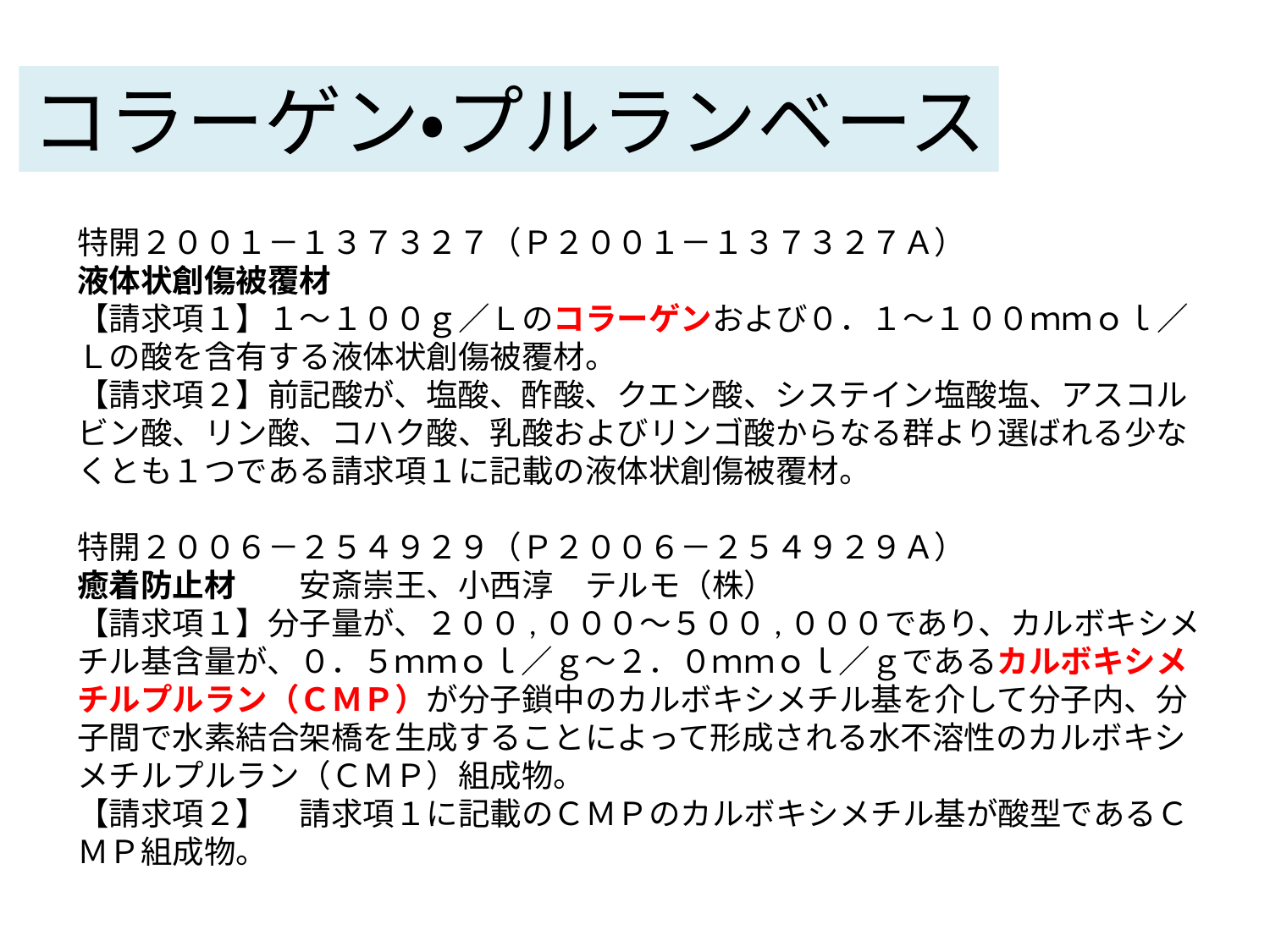

コラーゲン・プルランベース
特開２００１－１３７３２７（Ｐ２００１－１３７３２７Ａ）
液体状創傷被覆材
【請求項１】１～１００ｇ／Ｌのコラーゲンおよび０．１～１００ｍｍｏｌ／Ｌの酸を含有する液体状創傷被覆材。
【請求項２】前記酸が、塩酸、酢酸、クエン酸、システイン塩酸塩、アスコルビン酸、リン酸、コハク酸、乳酸およびリンゴ酸からなる群より選ばれる少なくとも１つである請求項１に記載の液体状創傷被覆材。

特開２００６－２５４９２９（Ｐ２００６－２５４９２９Ａ）
癒着防止材　　安斎崇王、小西淳　テルモ（株）
【請求項１】分子量が、２００,０００～５００,０００であり、カルボキシメチル基含量が、０．５ｍｍｏｌ／ｇ～２．０ｍｍｏｌ／ｇであるカルボキシメチルプルラン（ＣＭＰ）が分子鎖中のカルボキシメチル基を介して分子内、分子間で水素結合架橋を生成することによって形成される水不溶性のカルボキシメチルプルラン（ＣＭＰ）組成物。
【請求項２】　請求項１に記載のＣＭＰのカルボキシメチル基が酸型であるＣＭＰ組成物。